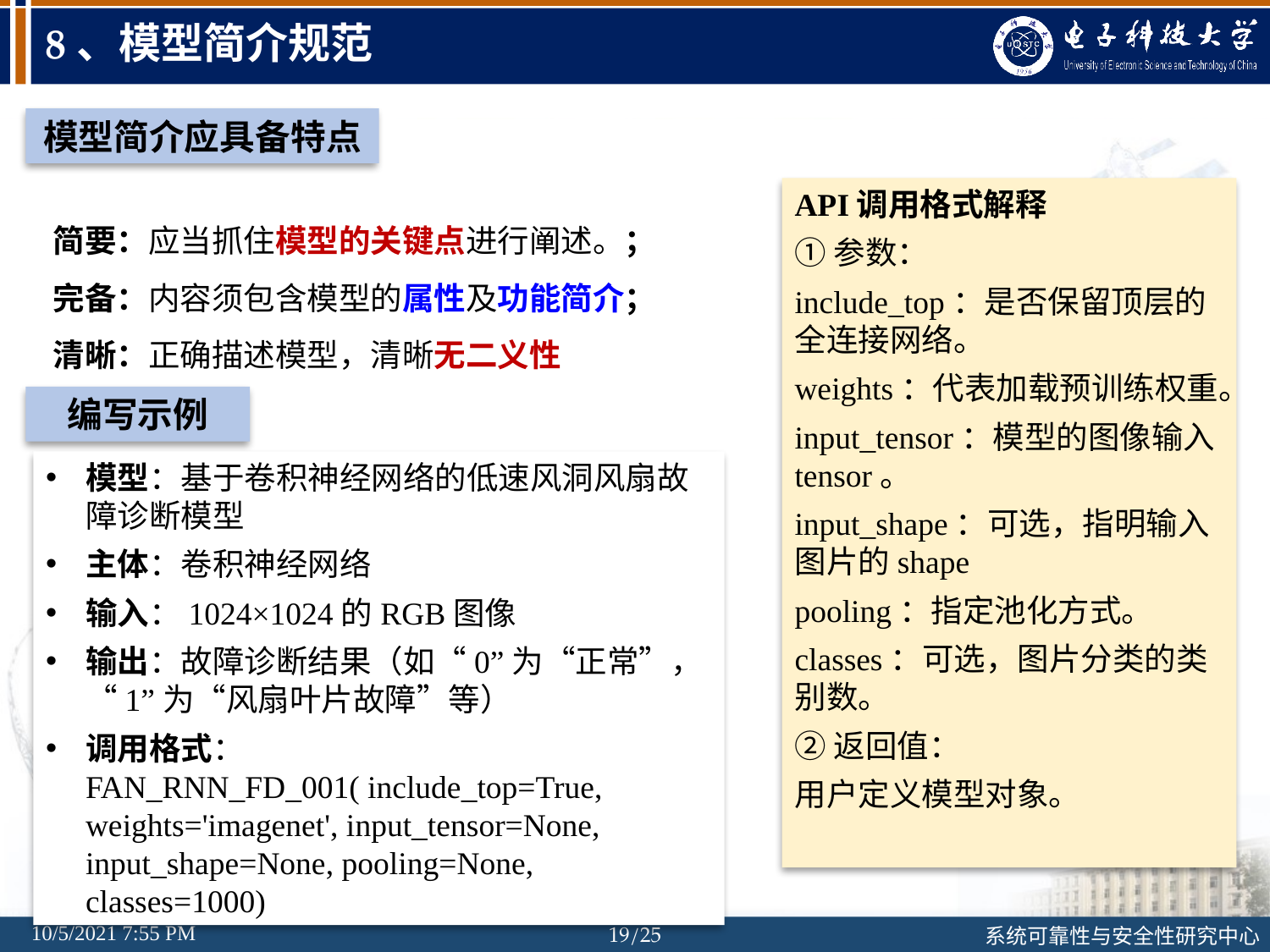

# 8、模型简介规范
模型简介应具备特点
API调用格式解释
①参数：
include_top：是否保留顶层的全连接网络。
weights：代表加载预训练权重。
input_tensor：模型的图像输入tensor。
input_shape：可选，指明输入图片的shape
pooling：指定池化方式。
classes：可选，图片分类的类别数。
②返回值：
用户定义模型对象。

简要：应当抓住模型的关键点进行阐述。；
完备：内容须包含模型的属性及功能简介；
清晰：正确描述模型，清晰无二义性
编写示例
模型：基于卷积神经网络的低速风洞风扇故障诊断模型
主体：卷积神经网络
输入：1024×1024的RGB图像
输出：故障诊断结果（如“0”为“正常”，“1”为“风扇叶片故障”等）
调用格式：FAN_RNN_FD_001( include_top=True, weights='imagenet', input_tensor=None, input_shape=None, pooling=None, classes=1000)